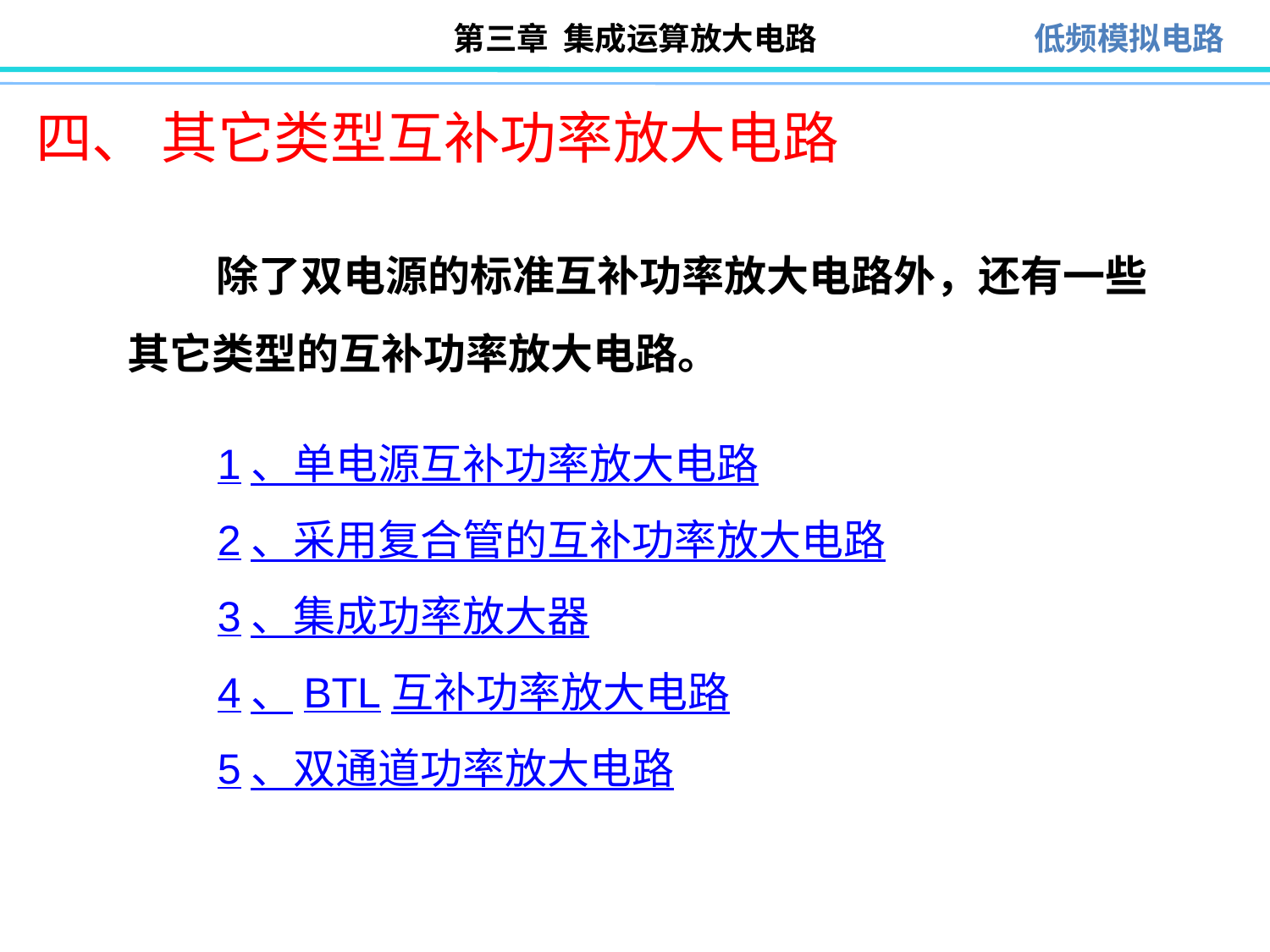

四、 其它类型互补功率放大电路
       除了双电源的标准互补功率放大电路外，还有一些其它类型的互补功率放大电路。
1、单电源互补功率放大电路
2、采用复合管的互补功率放大电路
3、集成功率放大器
4、BTL互补功率放大电路
5、双通道功率放大电路
85